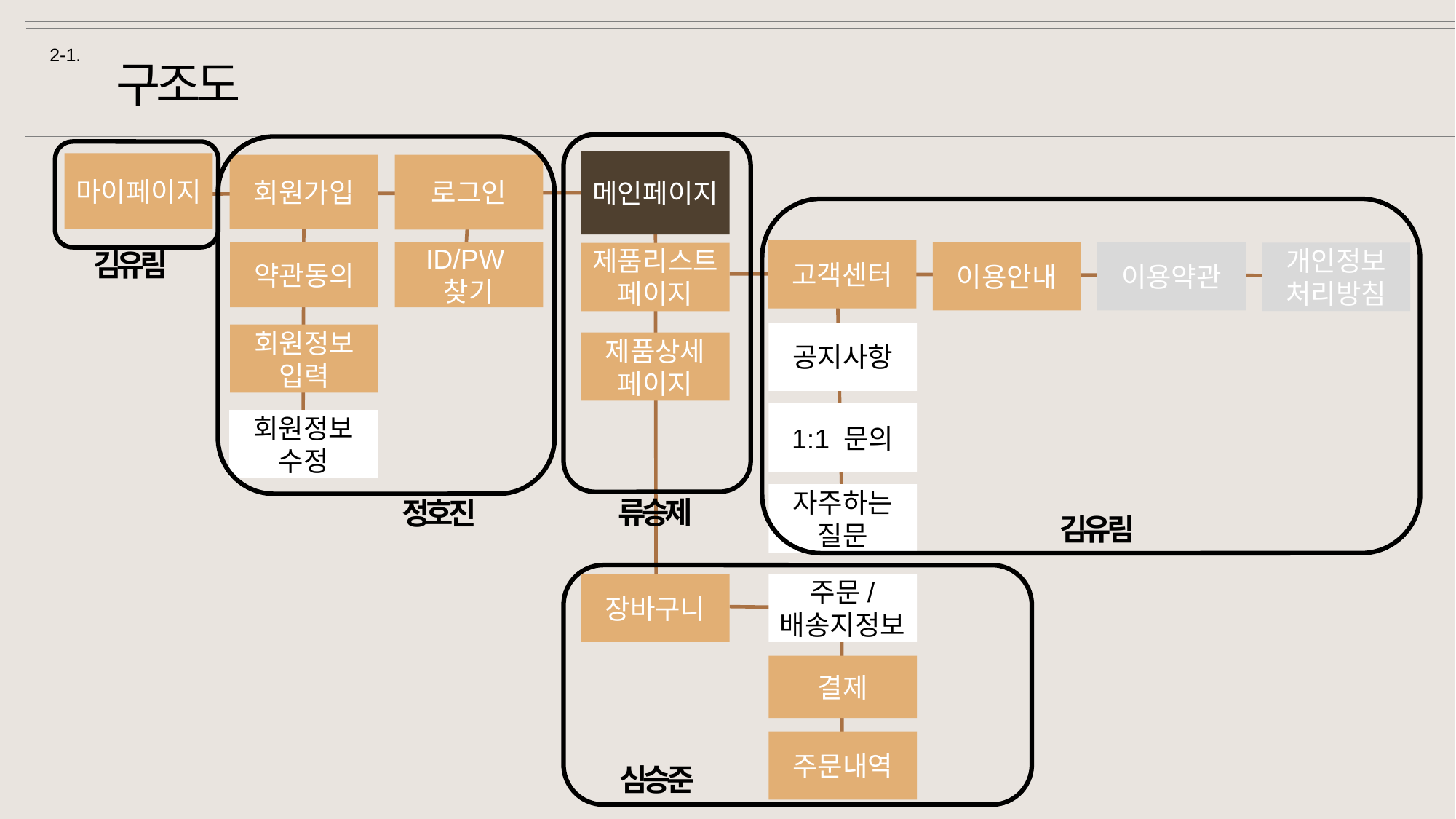

2-1.
구조도

메인페이지
마이페이지
회원가입
로그인

고객센터
김유림
약관동의
이용안내
이용약관
ID/PW
찾기
개인정보
처리방침
제품리스트
페이지
공지사항
회원정보
입력
제품상세 페이지
1:1 문의
회원정보
수정
자주하는 질문
류승제
정호진
김유림

장바구니
주문/
배송지정보
결제
주문내역
심승준